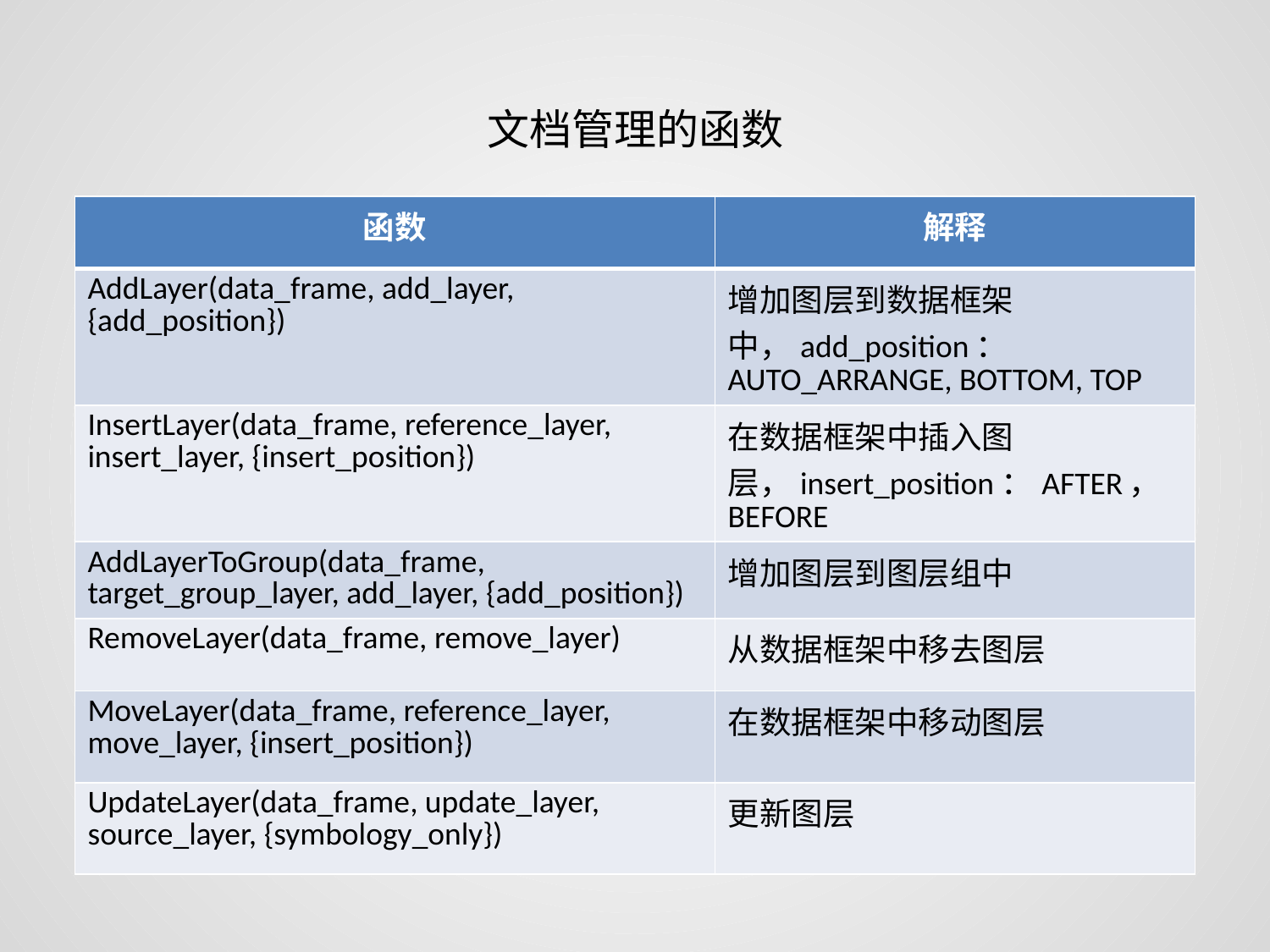

文档管理的函数
| 函数 | 解释 |
| --- | --- |
| AddLayer(data\_frame, add\_layer, {add\_position}) | 增加图层到数据框架中，add\_position： AUTO\_ARRANGE, BOTTOM, TOP |
| InsertLayer(data\_frame, reference\_layer, insert\_layer, {insert\_position}) | 在数据框架中插入图层，insert\_position：AFTER，BEFORE |
| AddLayerToGroup(data\_frame, target\_group\_layer, add\_layer, {add\_position}) | 增加图层到图层组中 |
| RemoveLayer(data\_frame, remove\_layer) | 从数据框架中移去图层 |
| MoveLayer(data\_frame, reference\_layer, move\_layer, {insert\_position}) | 在数据框架中移动图层 |
| UpdateLayer(data\_frame, update\_layer, source\_layer, {symbology\_only}) | 更新图层 |